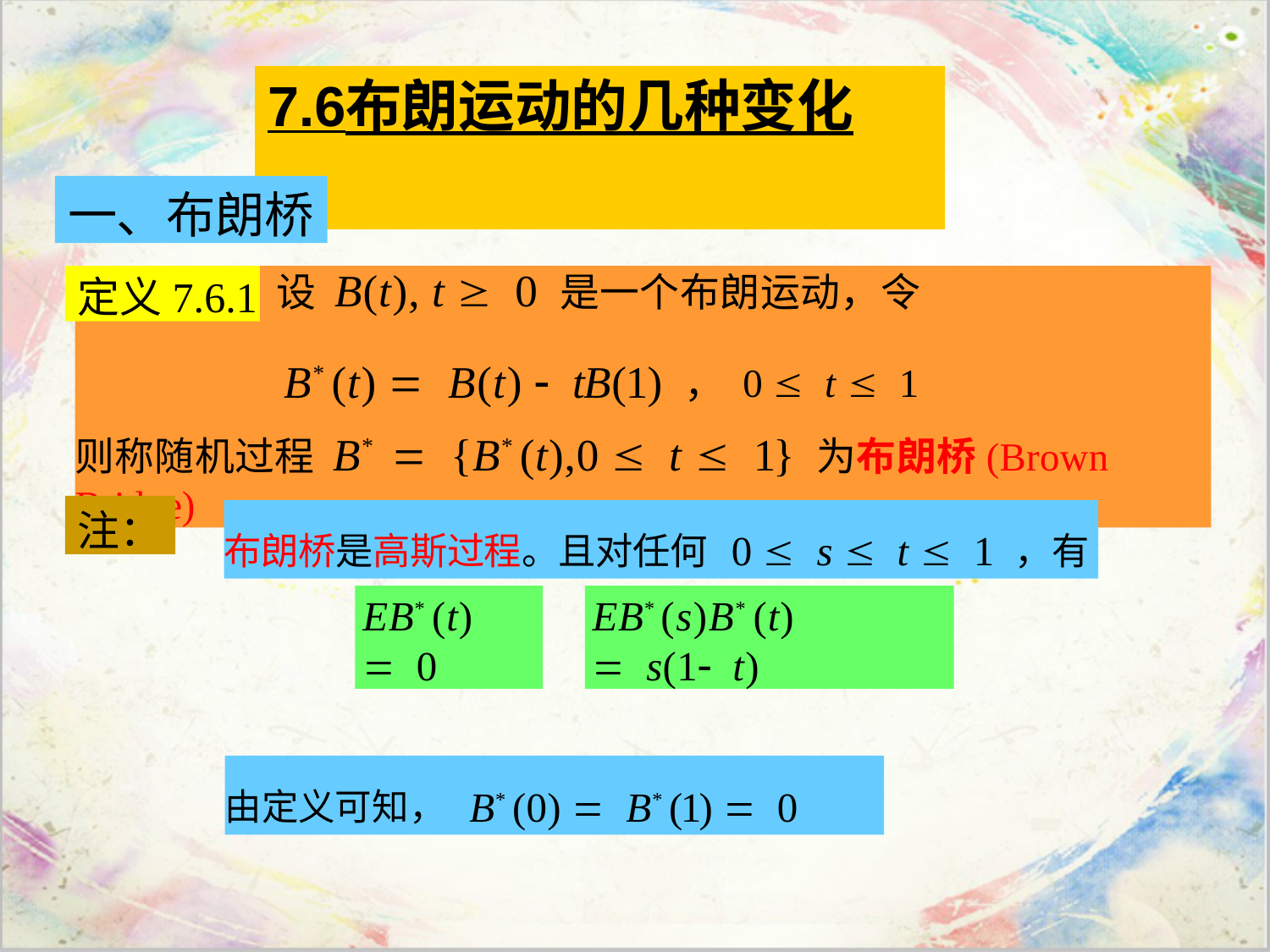

# 7.6	布朗运动的几种变化
一、布朗桥
定义7.6.1
设 B(t), t ≥ 0 是一个布朗运动，令
B* (t) = B(t) − tB(1) ， 0 ≤ t ≤ 1
则称随机过程 B* = {B* (t),0 ≤ t ≤ 1} 为布朗桥(Brown Bridge)
注：
布朗桥是高斯过程。且对任何 0 ≤ s ≤ t ≤ 1 ，有
EB* (t) = 0
EB* (s)B* (t) = s(1− t)
由定义可知， B* (0) = B* (1) = 0